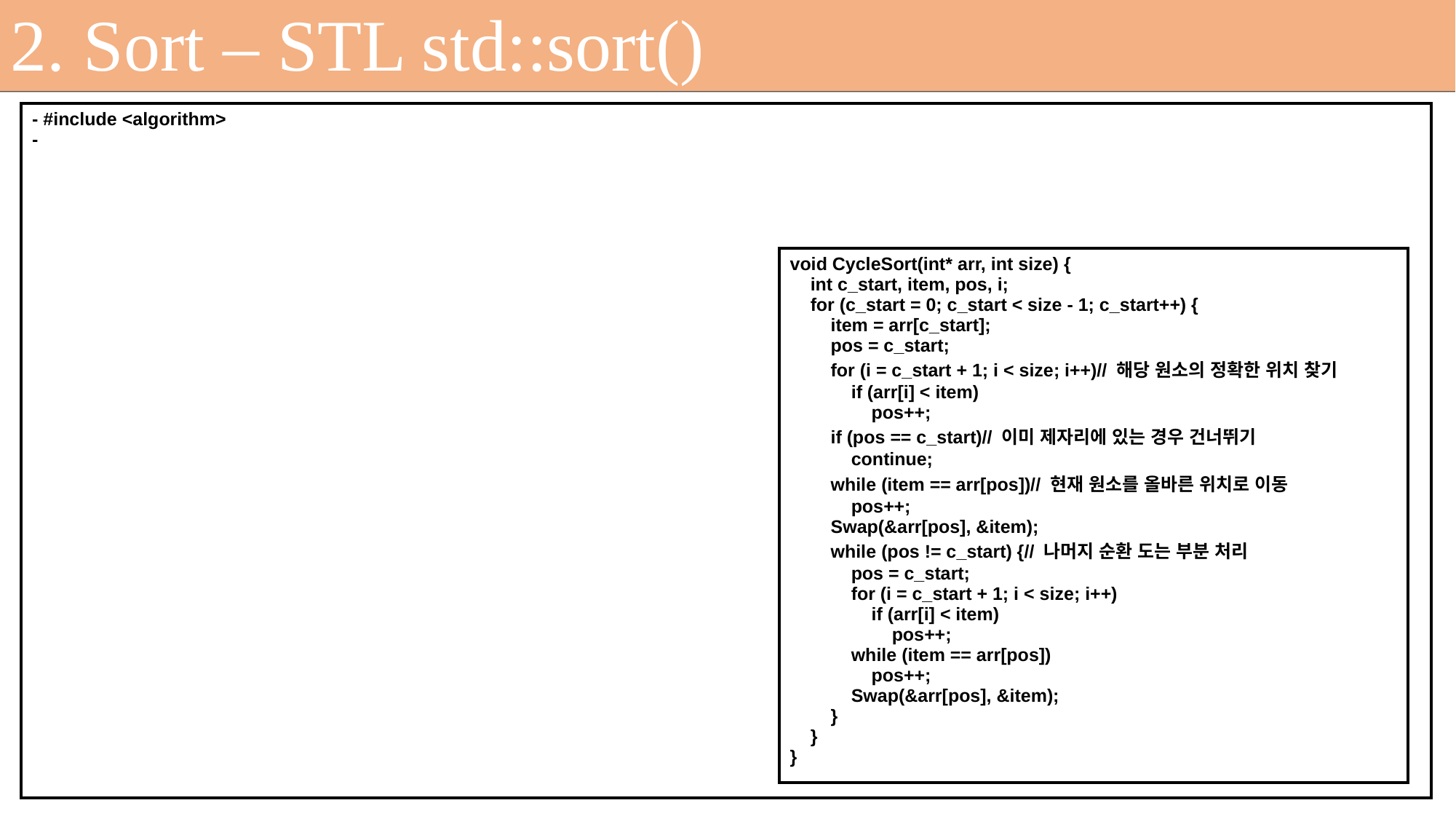

2. Sort – STL std::sort()
| - #include <algorithm> - |
| --- |
| void CycleSort(int\* arr, int size) {     int c\_start, item, pos, i;     for (c\_start = 0; c\_start < size - 1; c\_start++) {         item = arr[c\_start];         pos = c\_start;         for (i = c\_start + 1; i < size; i++)// 해당 원소의 정확한 위치 찾기             if (arr[i] < item)                 pos++;         if (pos == c\_start)// 이미 제자리에 있는 경우 건너뛰기             continue;         while (item == arr[pos])// 현재 원소를 올바른 위치로 이동             pos++;         Swap(&arr[pos], &item);         while (pos != c\_start) {// 나머지 순환 도는 부분 처리             pos = c\_start;             for (i = c\_start + 1; i < size; i++)                 if (arr[i] < item)                     pos++;             while (item == arr[pos])                 pos++;             Swap(&arr[pos], &item);         }     } } |
| --- |